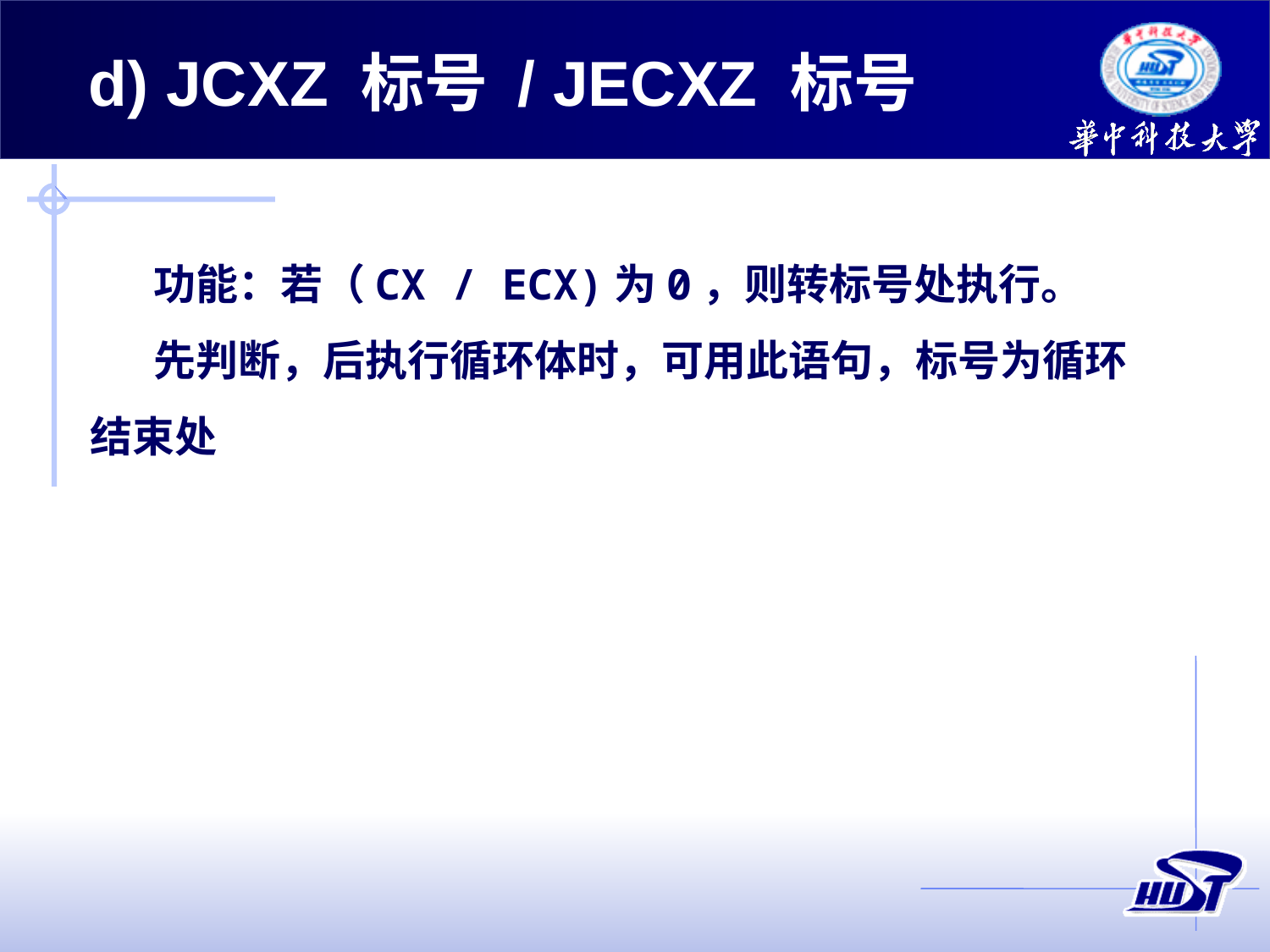

d) JCXZ 标号 / JECXZ 标号
功能：若（CX / ECX)为0，则转标号处执行。
先判断，后执行循环体时，可用此语句，标号为循环结束处